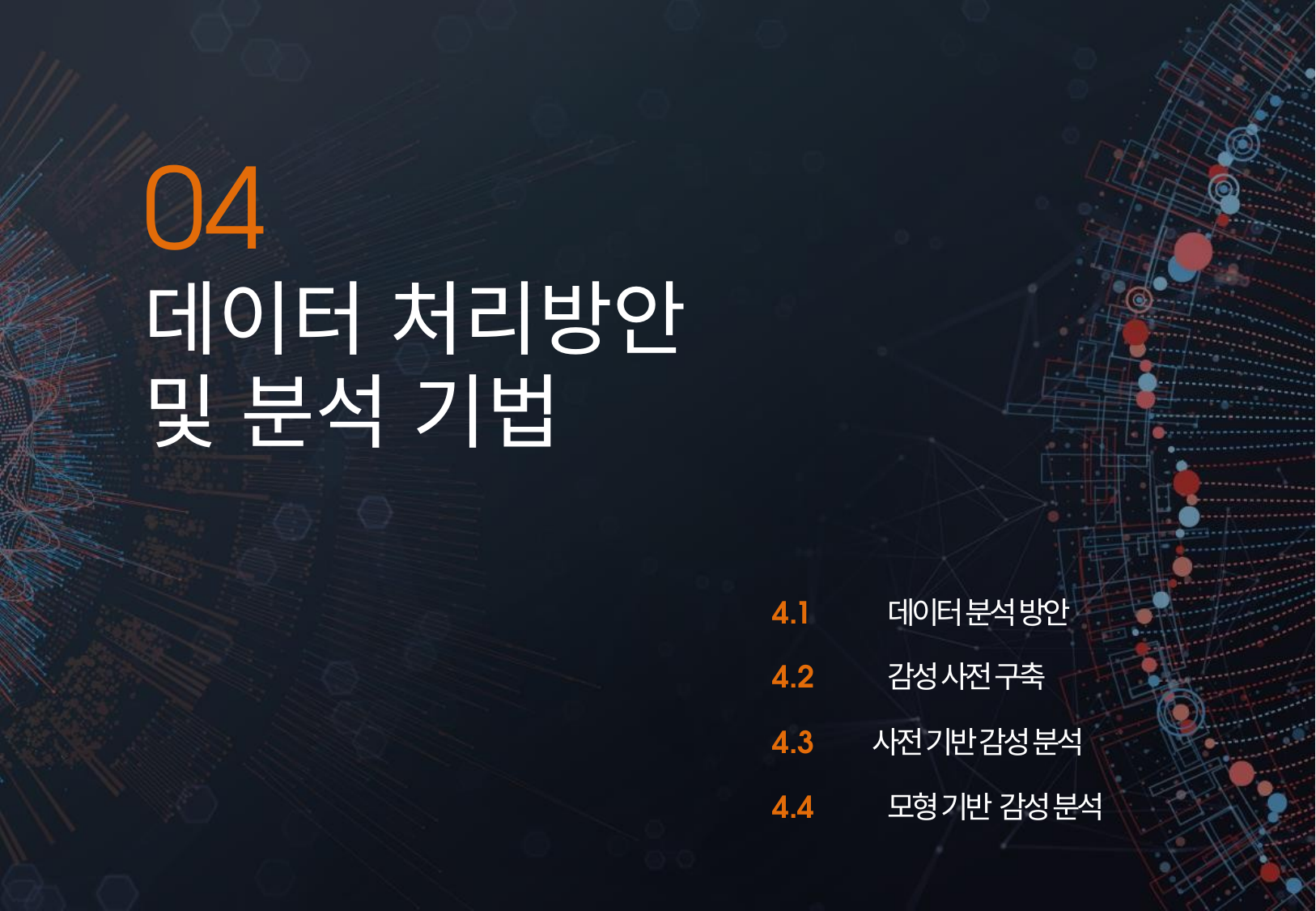

04
데이터 처리방안 및 분석 기법
4.1	 데이터 분석 방안
4.2	 감성 사전 구축
4.3	사전 기반 감성 분석
4.4 	 모형 기반  감성 분석